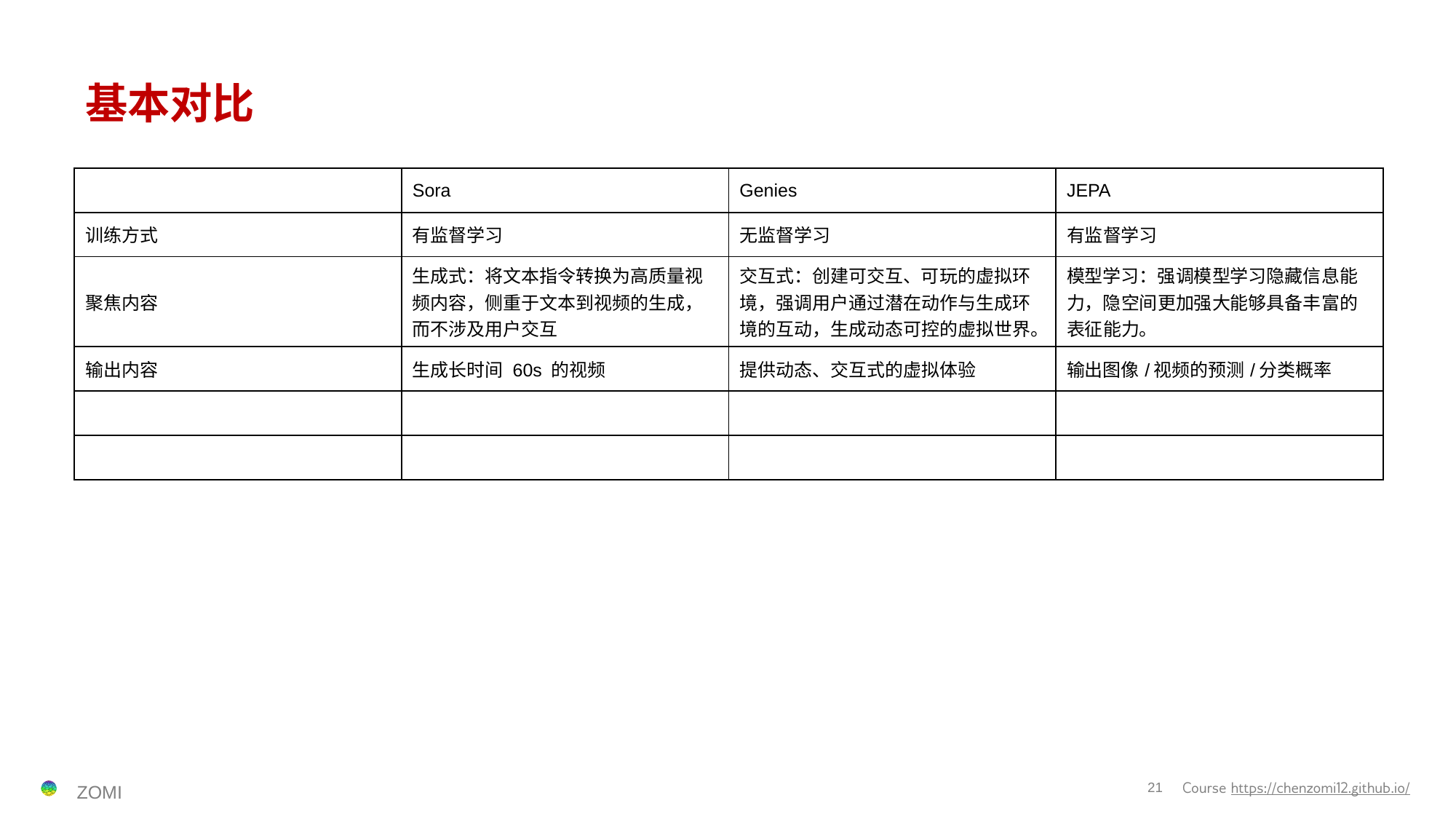

# 基本对比
|  | Sora | Genies | JEPA |
| --- | --- | --- | --- |
| 训练方式 | 有监督学习 | 无监督学习 | 有监督学习 |
| 聚焦内容 | 生成式：将文本指令转换为高质量视频内容，侧重于文本到视频的生成，而不涉及用户交互 | 交互式：创建可交互、可玩的虚拟环境，强调用户通过潜在动作与生成环境的互动，生成动态可控的虚拟世界。 | 模型学习：强调模型学习隐藏信息能力，隐空间更加强大能够具备丰富的表征能力。 |
| 输出内容 | 生成长时间 60s 的视频 | 提供动态、交互式的虚拟体验 | 输出图像/视频的预测/分类概率 |
|  |  |  |  |
|  |  |  |  |